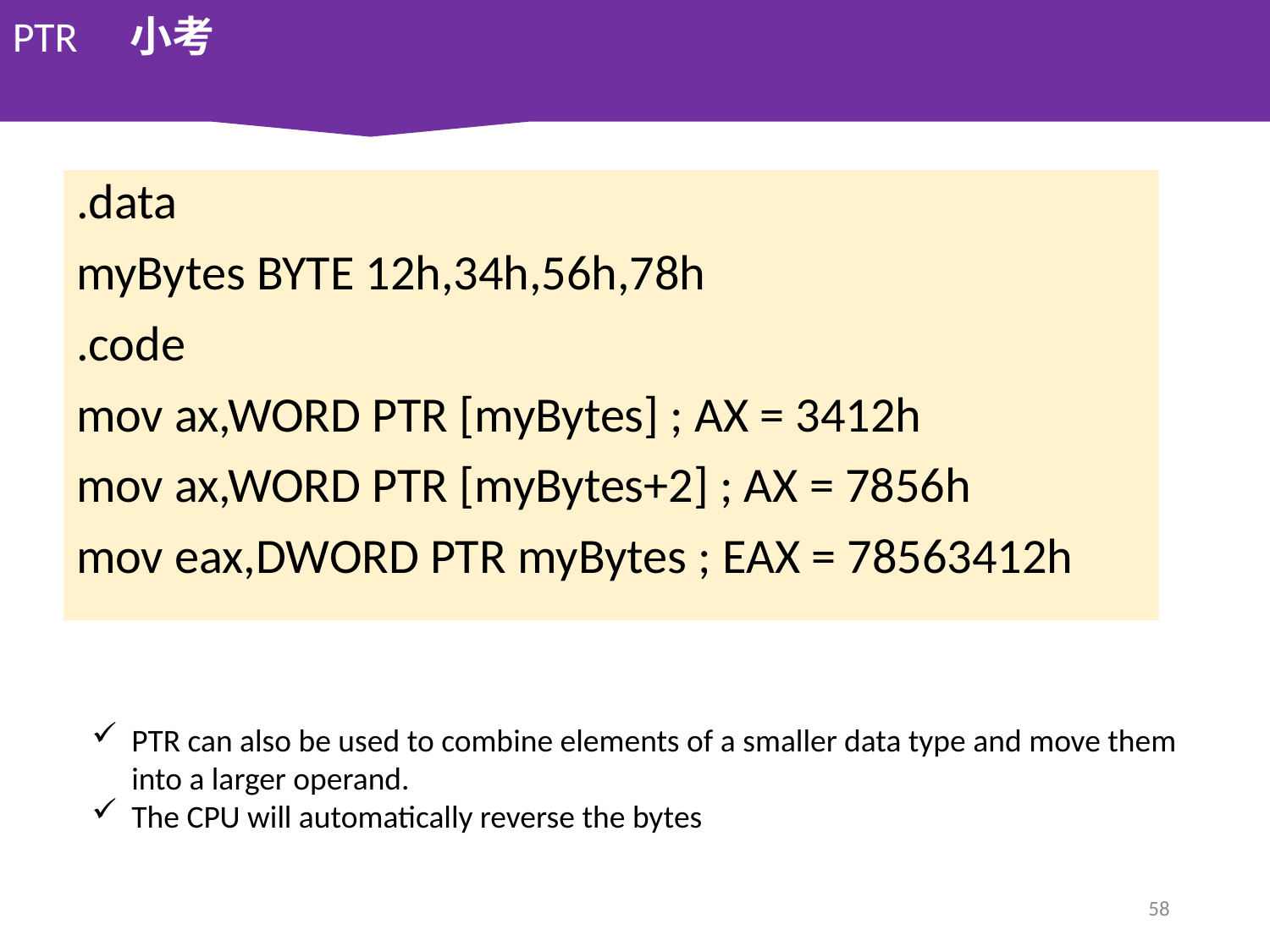

PTR　小考

.data
myBytes BYTE 12h,34h,56h,78h
.code
mov ax,WORD PTR [myBytes] ; AX = 3412h
mov ax,WORD PTR [myBytes+2] ; AX = 7856h
mov eax,DWORD PTR myBytes ; EAX = 78563412h
PTR can also be used to combine elements of a smaller data type and move them into a larger operand.
The CPU will automatically reverse the bytes
58